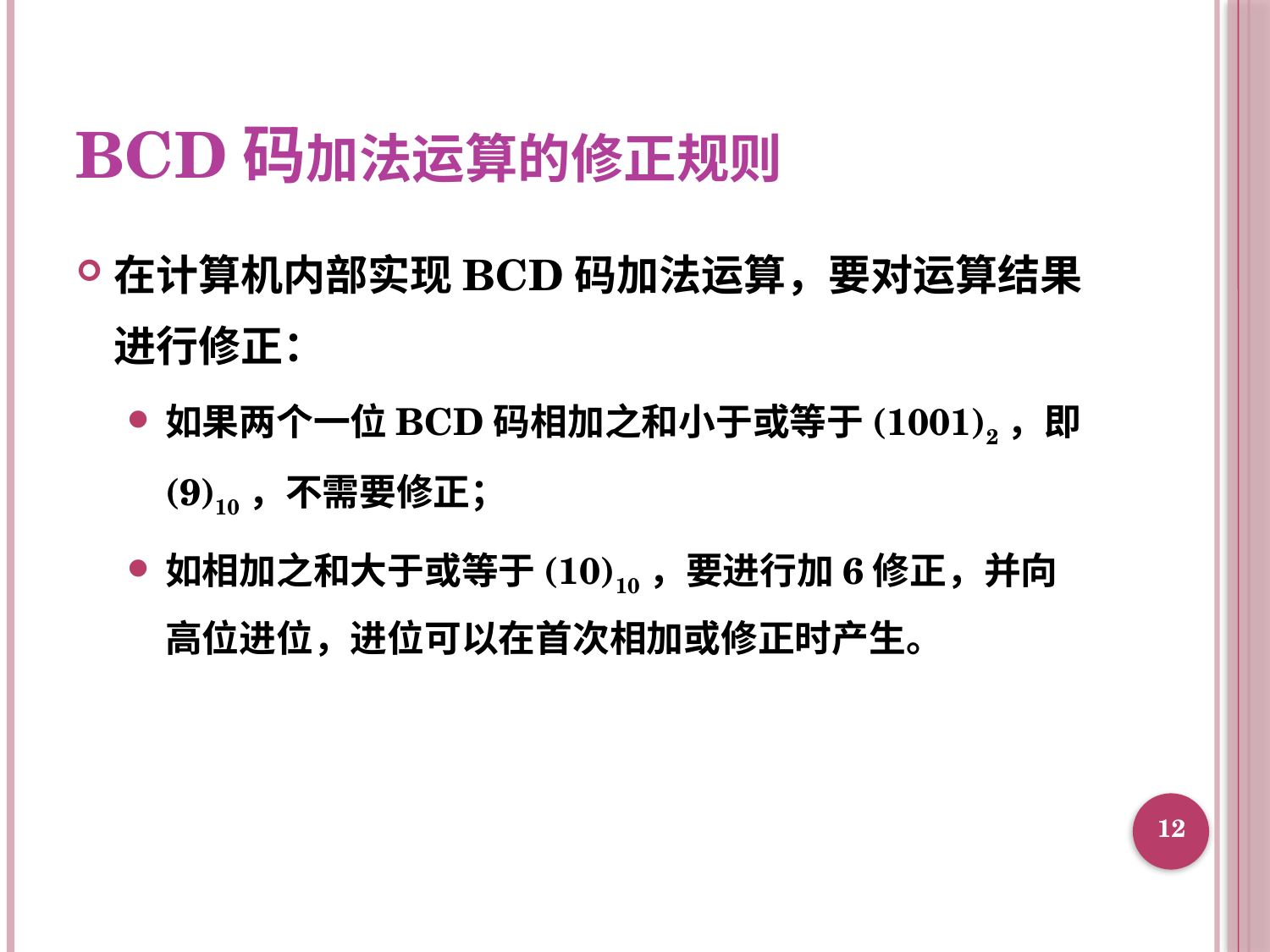

# BCD码加法运算的修正规则
在计算机内部实现BCD码加法运算，要对运算结果进行修正：
如果两个一位BCD码相加之和小于或等于(1001)2，即(9)10，不需要修正；
如相加之和大于或等于(10)10，要进行加6修正，并向高位进位，进位可以在首次相加或修正时产生。
12